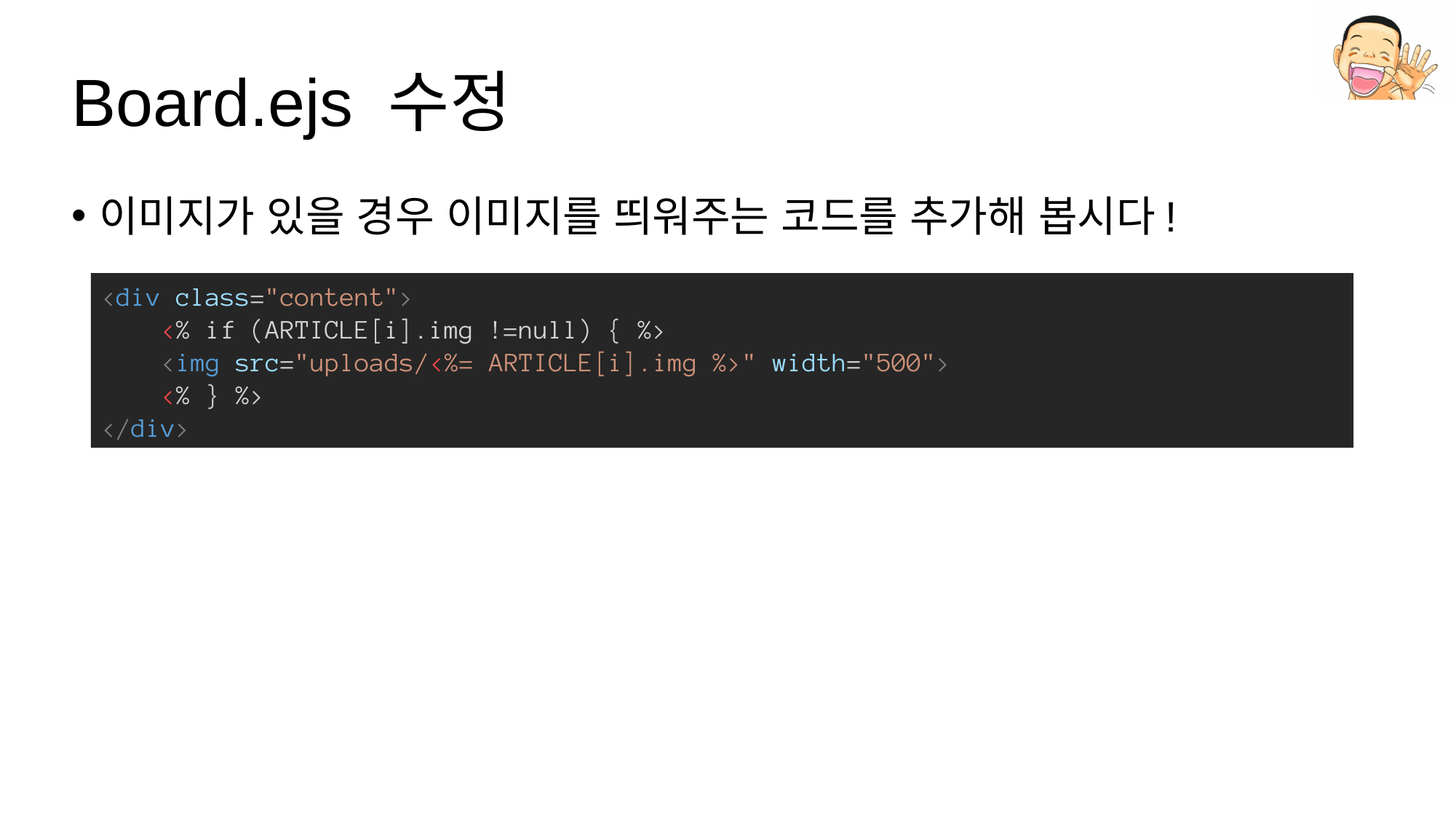

# Board.ejs 수정
이미지가 있을 경우 이미지를 띄워주는 코드를 추가해 봅시다!
<div class="content">
    <% if (ARTICLE[i].img !=null) { %>
    <img src="uploads/<%= ARTICLE[i].img %>" width="500">
    <% } %>
</div>